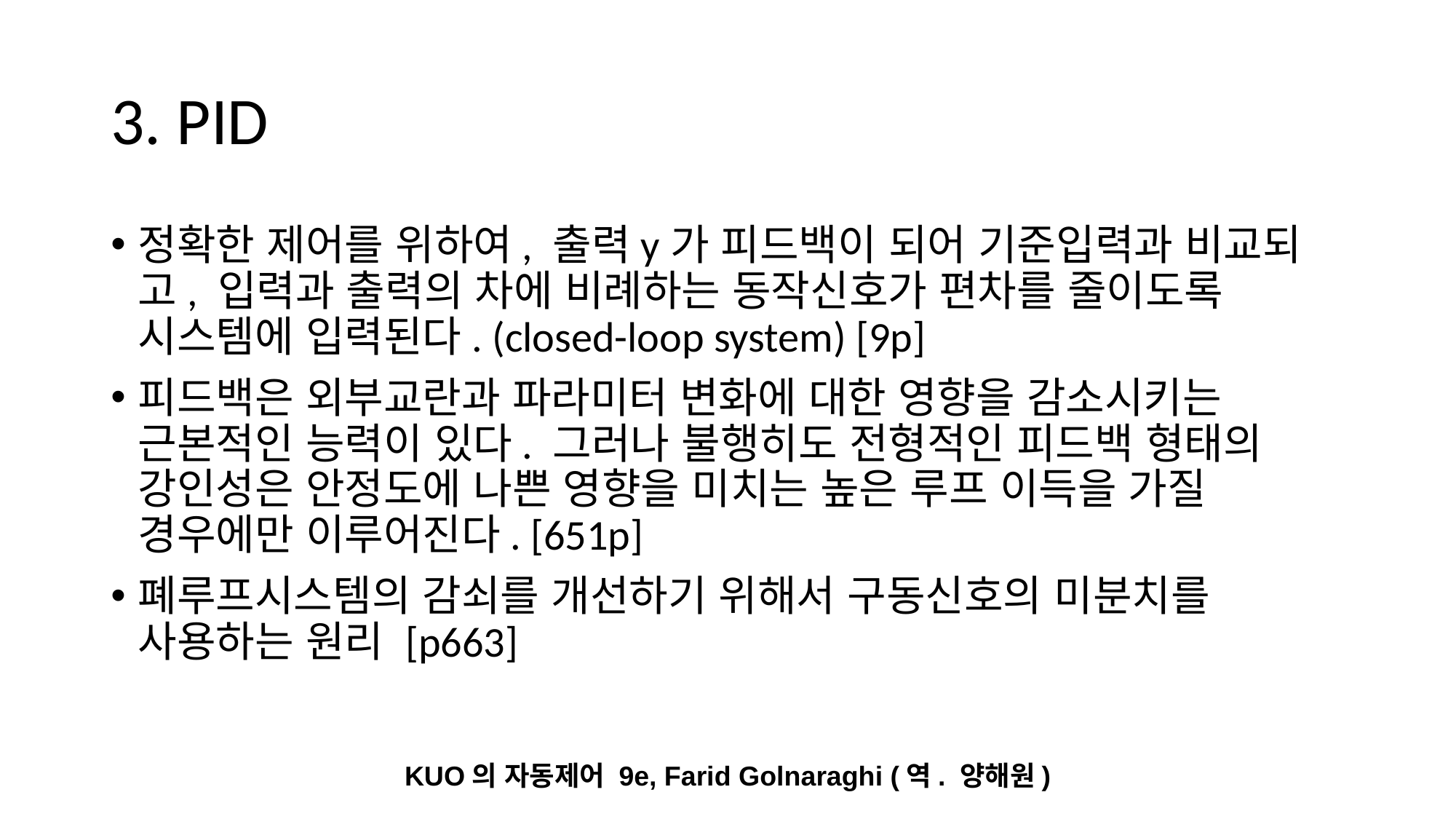

# 3. PID
정확한 제어를 위하여, 출력y가 피드백이 되어 기준입력과 비교되고, 입력과 출력의 차에 비례하는 동작신호가 편차를 줄이도록 시스템에 입력된다. (closed-loop system) [9p]
피드백은 외부교란과 파라미터 변화에 대한 영향을 감소시키는 근본적인 능력이 있다. 그러나 불행히도 전형적인 피드백 형태의 강인성은 안정도에 나쁜 영향을 미치는 높은 루프 이득을 가질 경우에만 이루어진다. [651p]
폐루프시스템의 감쇠를 개선하기 위해서 구동신호의 미분치를 사용하는 원리 [p663]

KUO의 자동제어 9e, Farid Golnaraghi (역. 양해원)